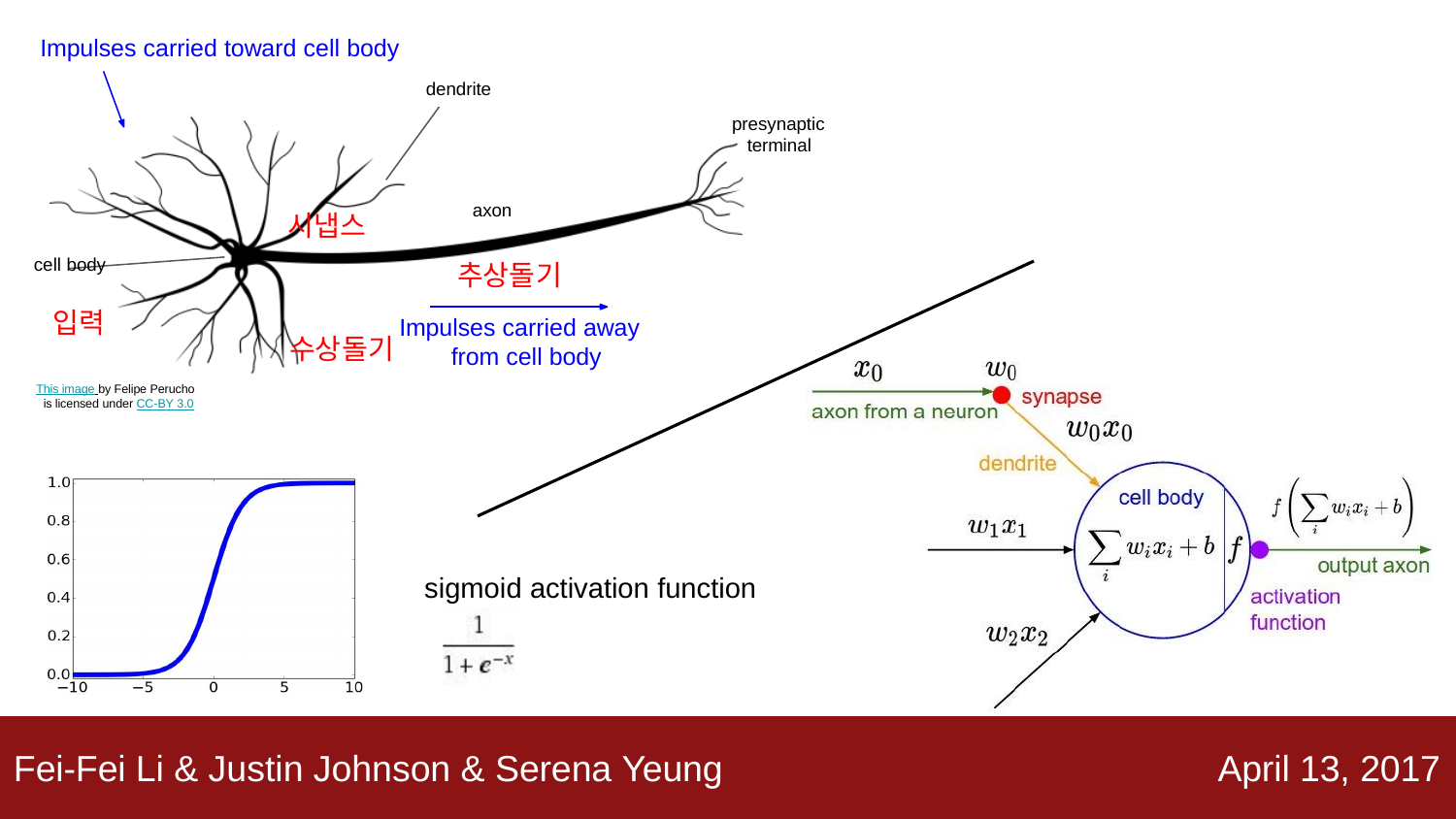

Impulses carried toward cell body
dendrite

presynaptic  terminal

axon
시냅스
추상돌기
cell body

입력

Impulses carried away  from cell body
수상돌기

This image by Felipe Perucho  is licensed under CC-BY 3.0

sigmoid activation function

Fei-Fei Li & Justin Johnson & Serena Yeung
April 13, 2017